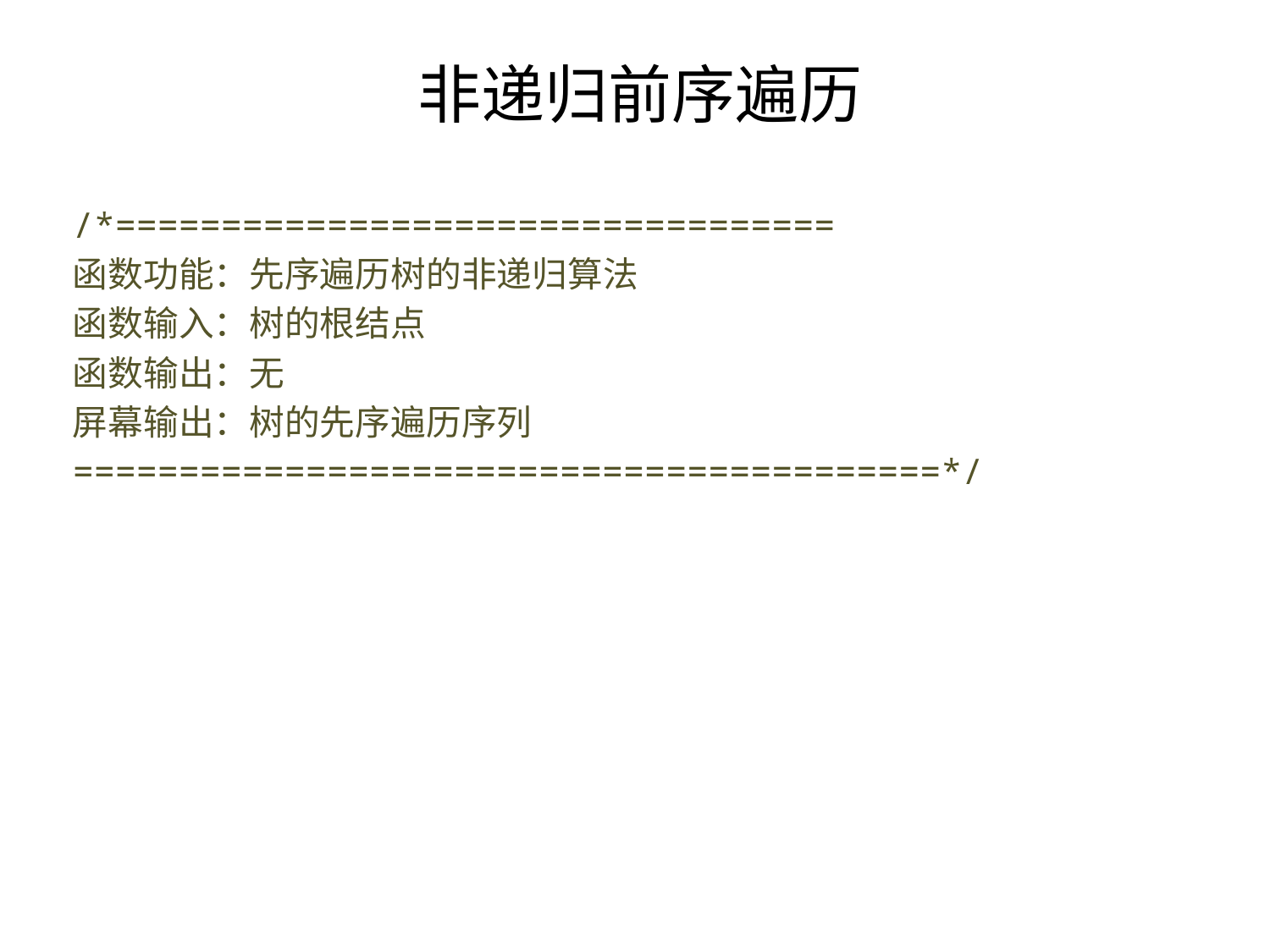

# 非递归前序遍历
/*==================================
函数功能：先序遍历树的非递归算法
函数输入：树的根结点
函数输出：无
屏幕输出：树的先序遍历序列
=========================================*/

132